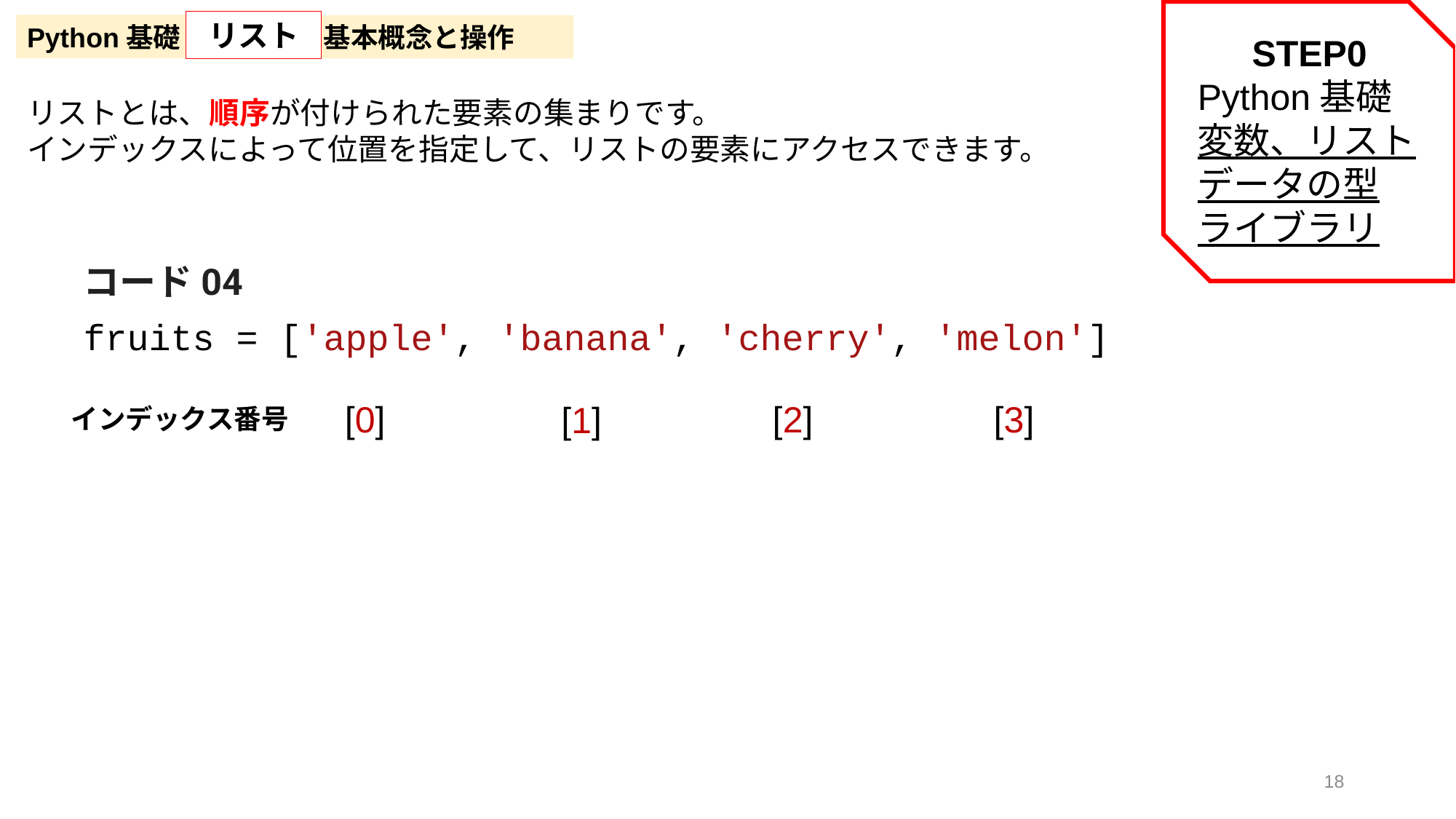

STEP0
Python基礎
変数、リスト
データの型
ライブラリ

リスト
Python基礎
リストの基本概念と操作
リストとは、順序が付けられた要素の集まりです。
インデックスによって位置を指定して、リストの要素にアクセスできます。
コード04
fruits = ['apple', 'banana', 'cherry', 'melon']
[2]
[3]
[0]
[1]
インデックス番号
18